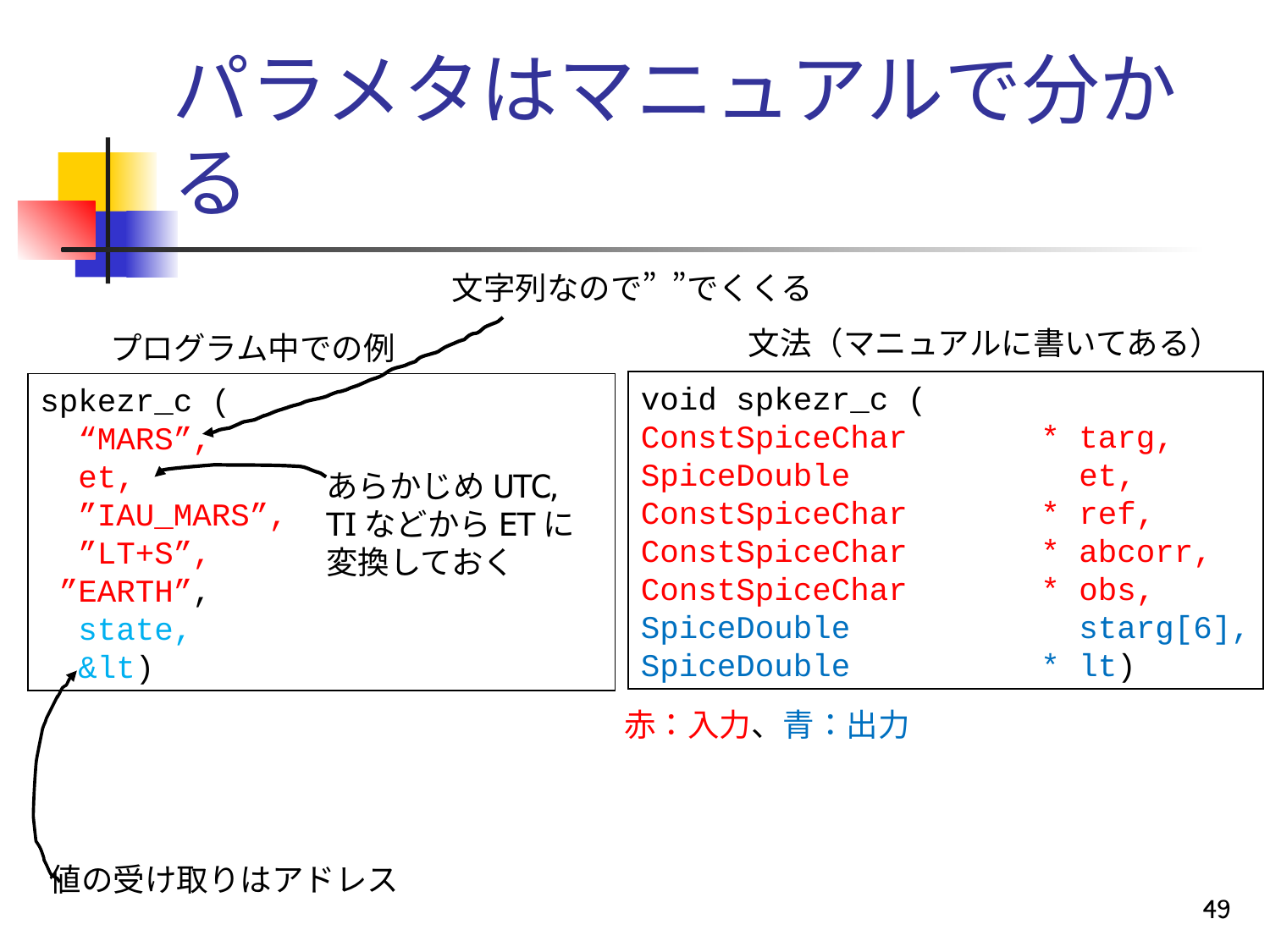

# パラメタはマニュアルで分かる
文字列なので”  ”でくくる

文法（マニュアルに書いてある）
プログラム中での例
void spkezr_c (
ConstSpiceChar       * targ, SpiceDouble            et, ConstSpiceChar       * ref, ConstSpiceChar       * abcorr, ConstSpiceChar       * obs, SpiceDouble            starg[6], SpiceDouble          * lt)
spkezr_c (
  “MARS”,
  et,
  ”IAU_MARS”,
  ”LT+S”,
 ”EARTH”,
  state,
  &lt)
あらかじめUTC, TIなどからETに変換しておく

赤：入力、青：出力
値の受け取りはアドレス
49